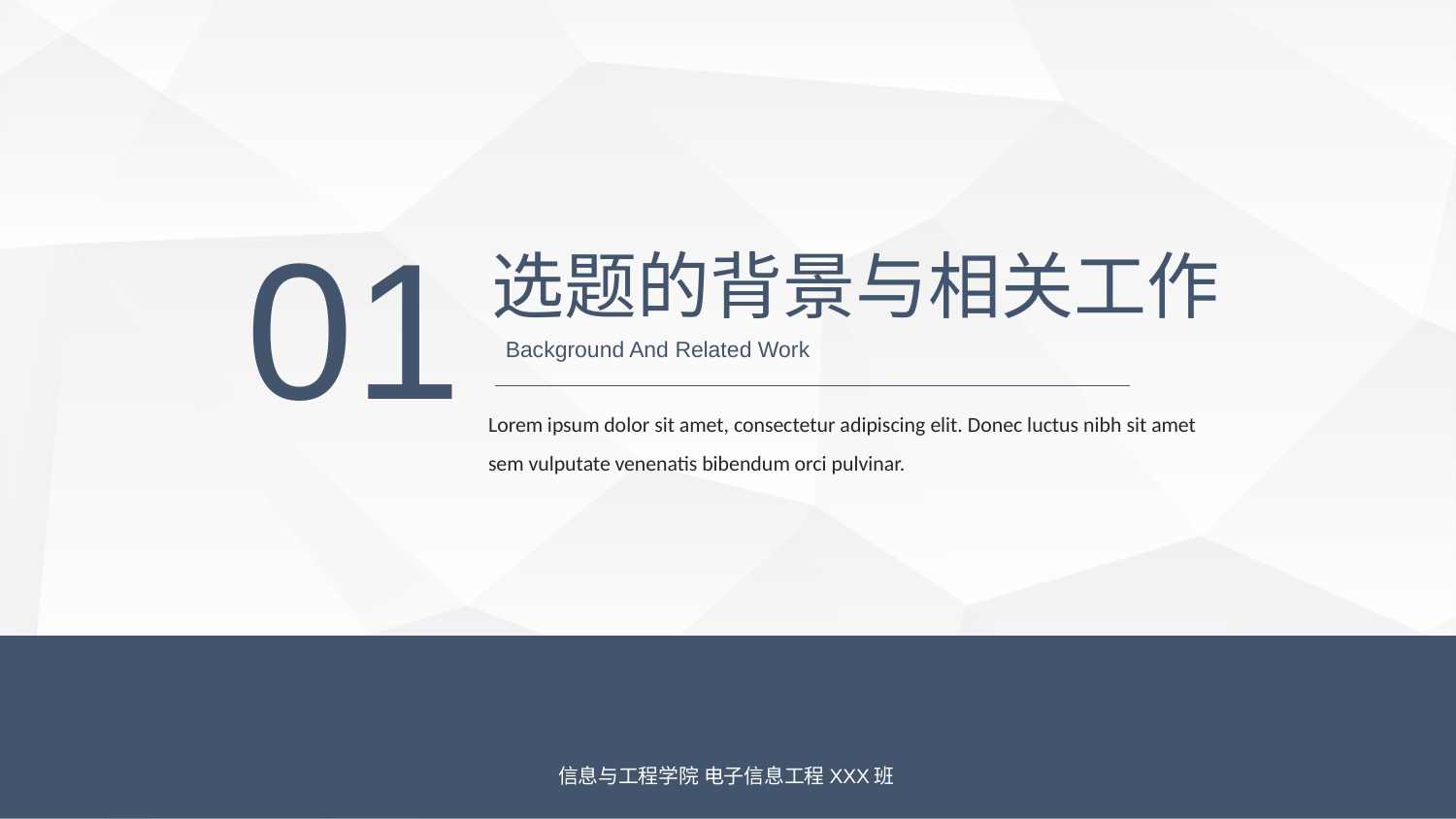

01
选题的背景与相关工作
Background And Related Work
Lorem ipsum dolor sit amet, consectetur adipiscing elit. Donec luctus nibh sit amet sem vulputate venenatis bibendum orci pulvinar.

信息与工程学院 电子信息工程XXX班